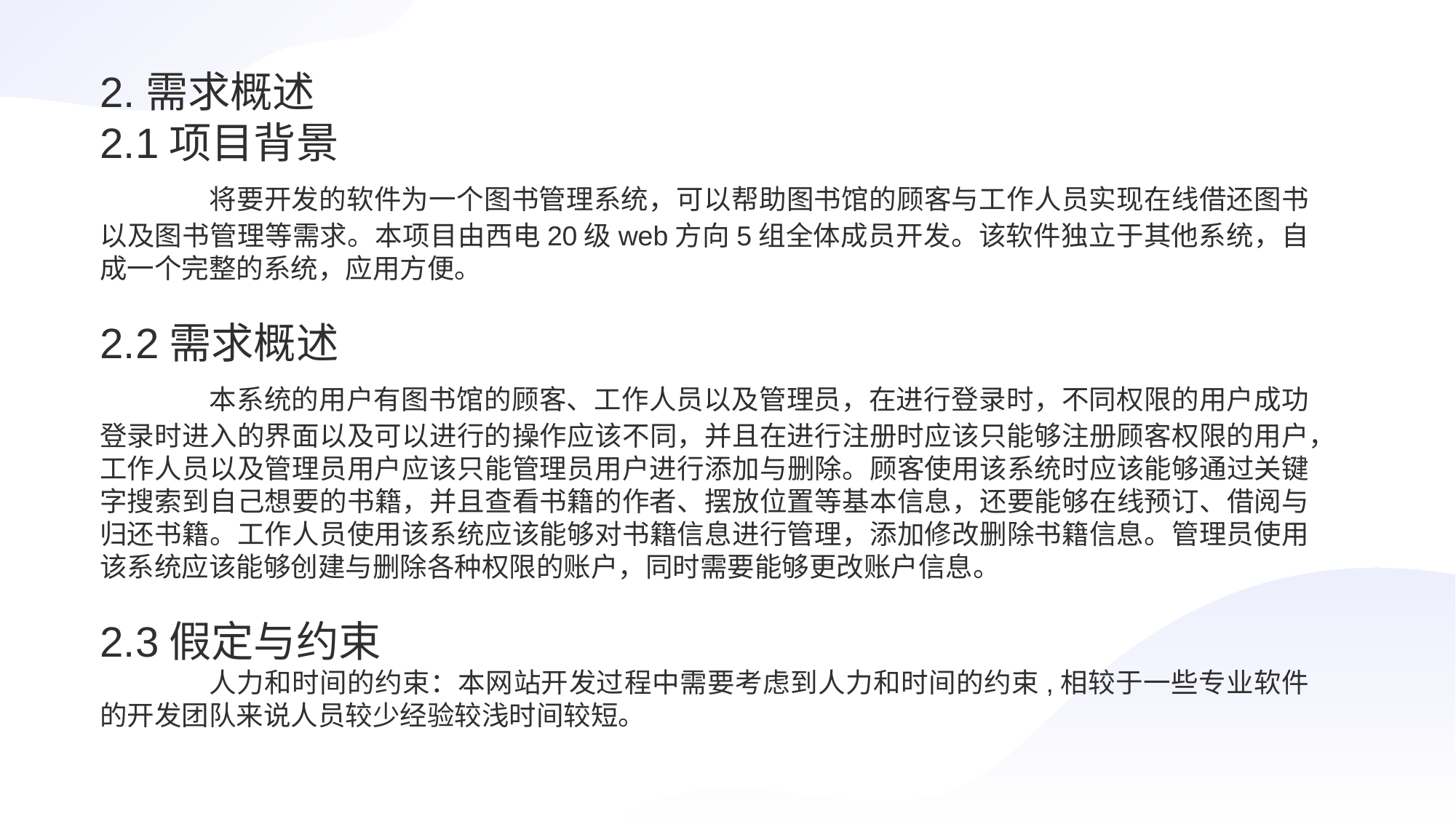

2.需求概述
2.1项目背景
	将要开发的软件为一个图书管理系统，可以帮助图书馆的顾客与工作人员实现在线借还图书以及图书管理等需求。本项目由西电20级web方向5组全体成员开发。该软件独立于其他系统，自成一个完整的系统，应用方便。

2.2需求概述
	本系统的用户有图书馆的顾客、工作人员以及管理员，在进行登录时，不同权限的用户成功登录时进入的界面以及可以进行的操作应该不同，并且在进行注册时应该只能够注册顾客权限的用户，工作人员以及管理员用户应该只能管理员用户进行添加与删除。顾客使用该系统时应该能够通过关键字搜索到自己想要的书籍，并且查看书籍的作者、摆放位置等基本信息，还要能够在线预订、借阅与归还书籍。工作人员使用该系统应该能够对书籍信息进行管理，添加修改删除书籍信息。管理员使用该系统应该能够创建与删除各种权限的账户，同时需要能够更改账户信息。

2.3假定与约束
	人力和时间的约束：本网站开发过程中需要考虑到人力和时间的约束,相较于一些专业软件的开发团队来说人员较少经验较浅时间较短。